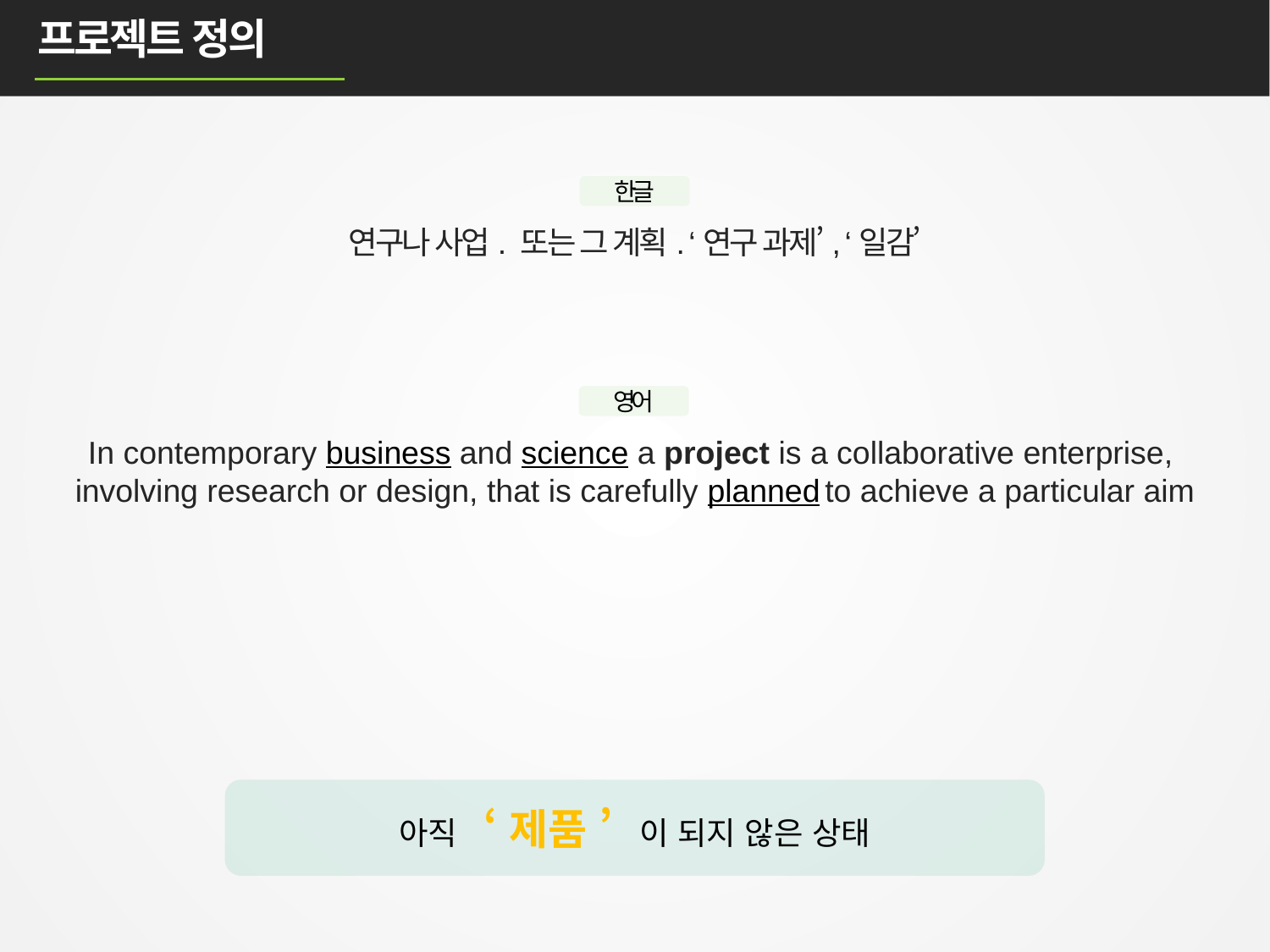

프로젝트 정의
한글
연구나 사업. 또는 그 계획. ‘연구 과제’, ‘일감’
영어
In contemporary business and science a project is a collaborative enterprise,
involving research or design, that is carefully planned to achieve a particular aim
아직   ‘ 제품 ’   이 되지 않은 상태